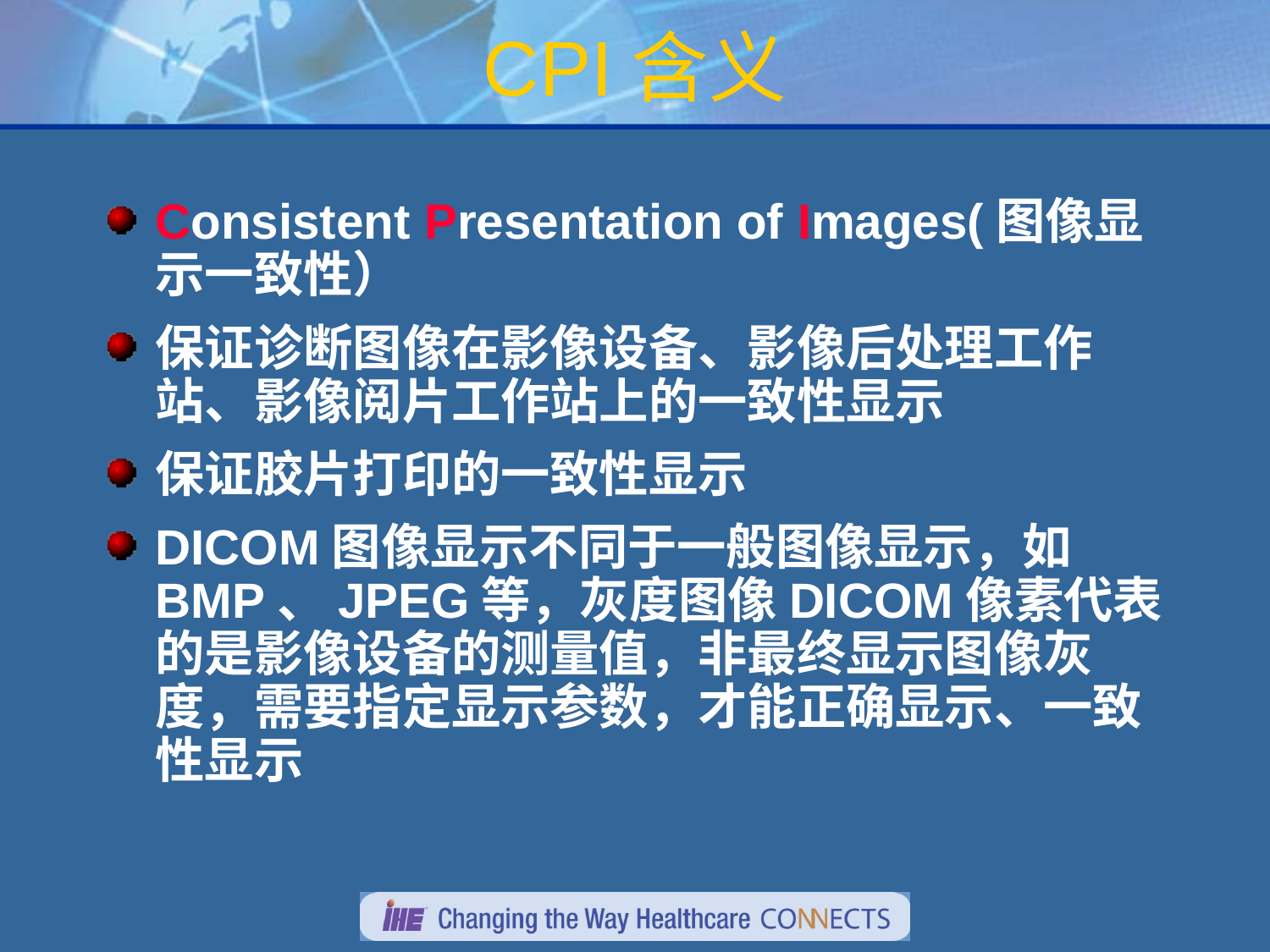

# CPI含义
Consistent Presentation of Images(图像显示一致性）
保证诊断图像在影像设备、影像后处理工作站、影像阅片工作站上的一致性显示
保证胶片打印的一致性显示
DICOM图像显示不同于一般图像显示，如BMP、JPEG等，灰度图像DICOM像素代表的是影像设备的测量值，非最终显示图像灰度，需要指定显示参数，才能正确显示、一致性显示